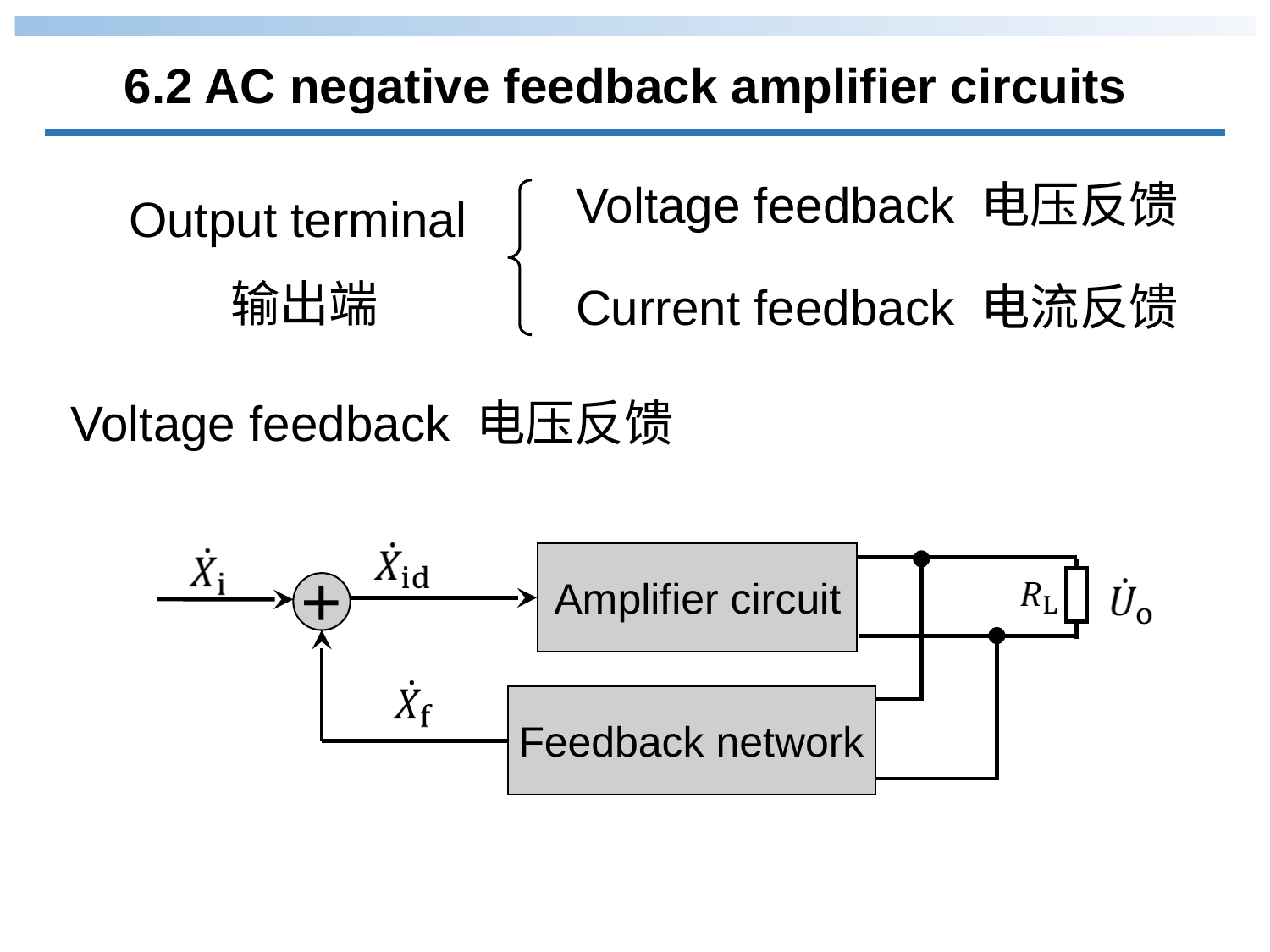

6.2 AC negative feedback amplifier circuits

Voltage feedback 电压反馈

Output terminal
输出端
Current feedback 电流反馈
Voltage feedback 电压反馈

+

Amplifier circuit

Feedback network